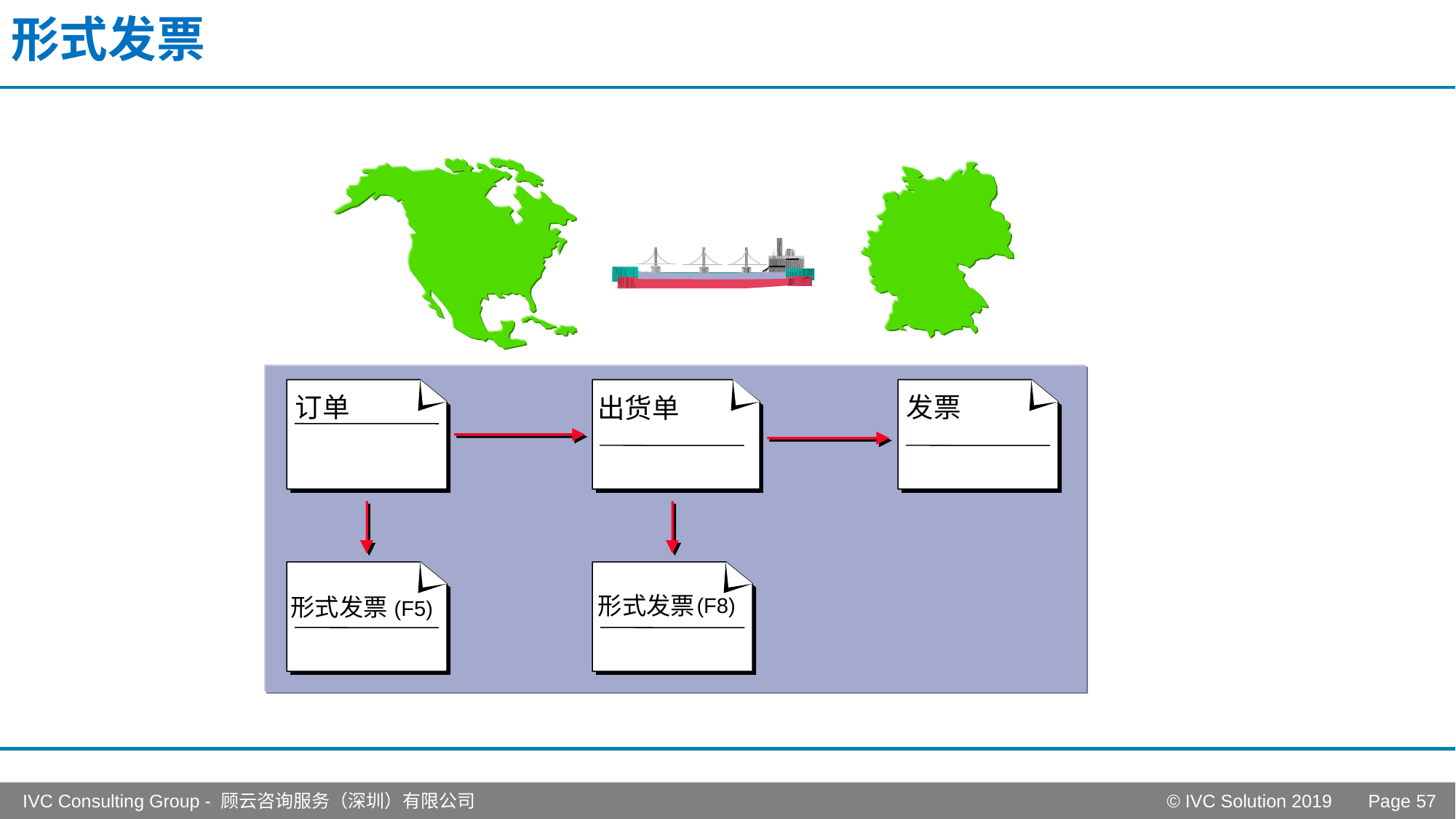

# 形式发票

订单
发票

出货单

形式发票
形式发票
 (F8)
 (F5)